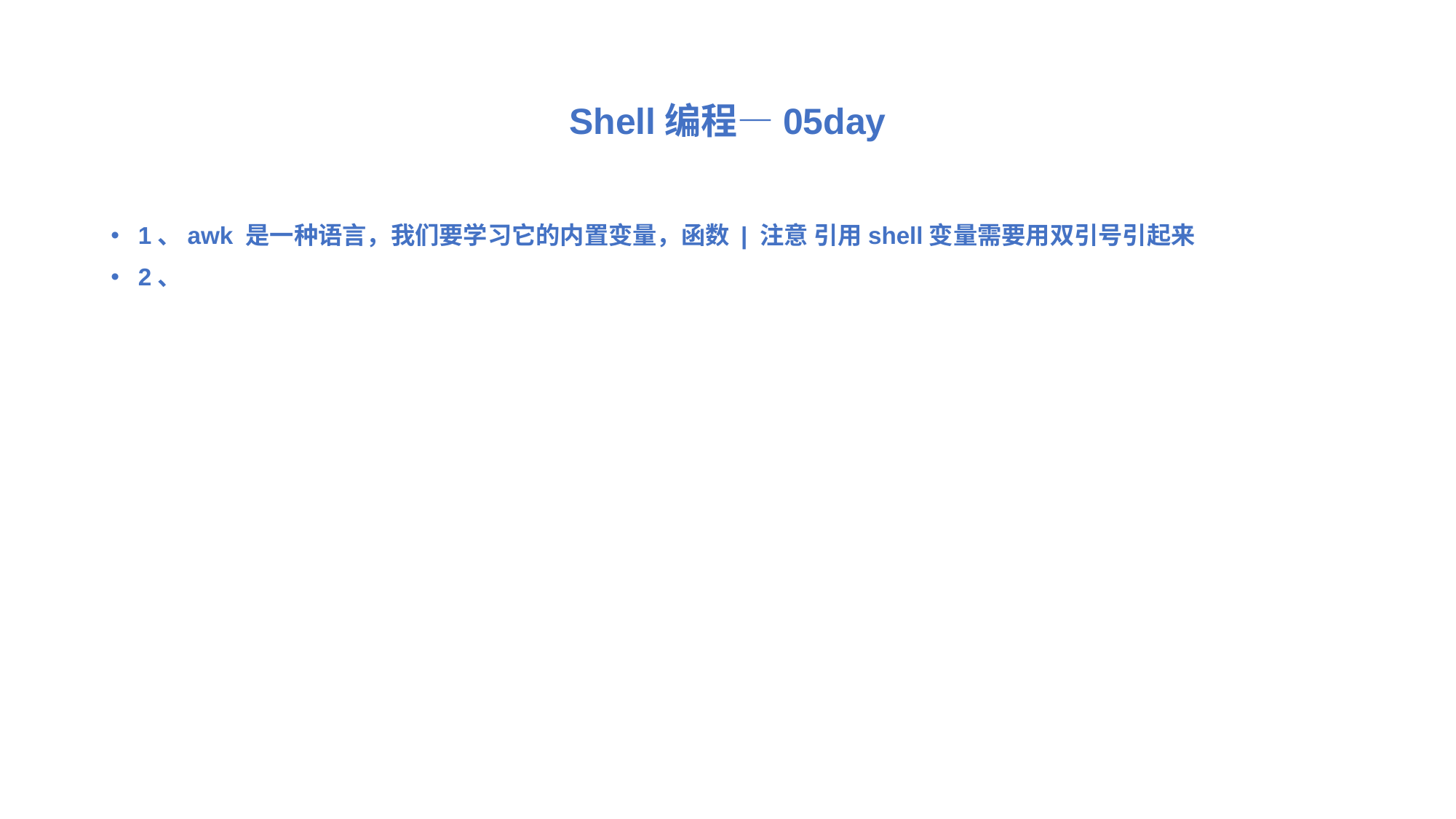

# Shell编程—05day
1、awk 是一种语言，我们要学习它的内置变量，函数 | 注意 引用shell变量需要用双引号引起来
2、